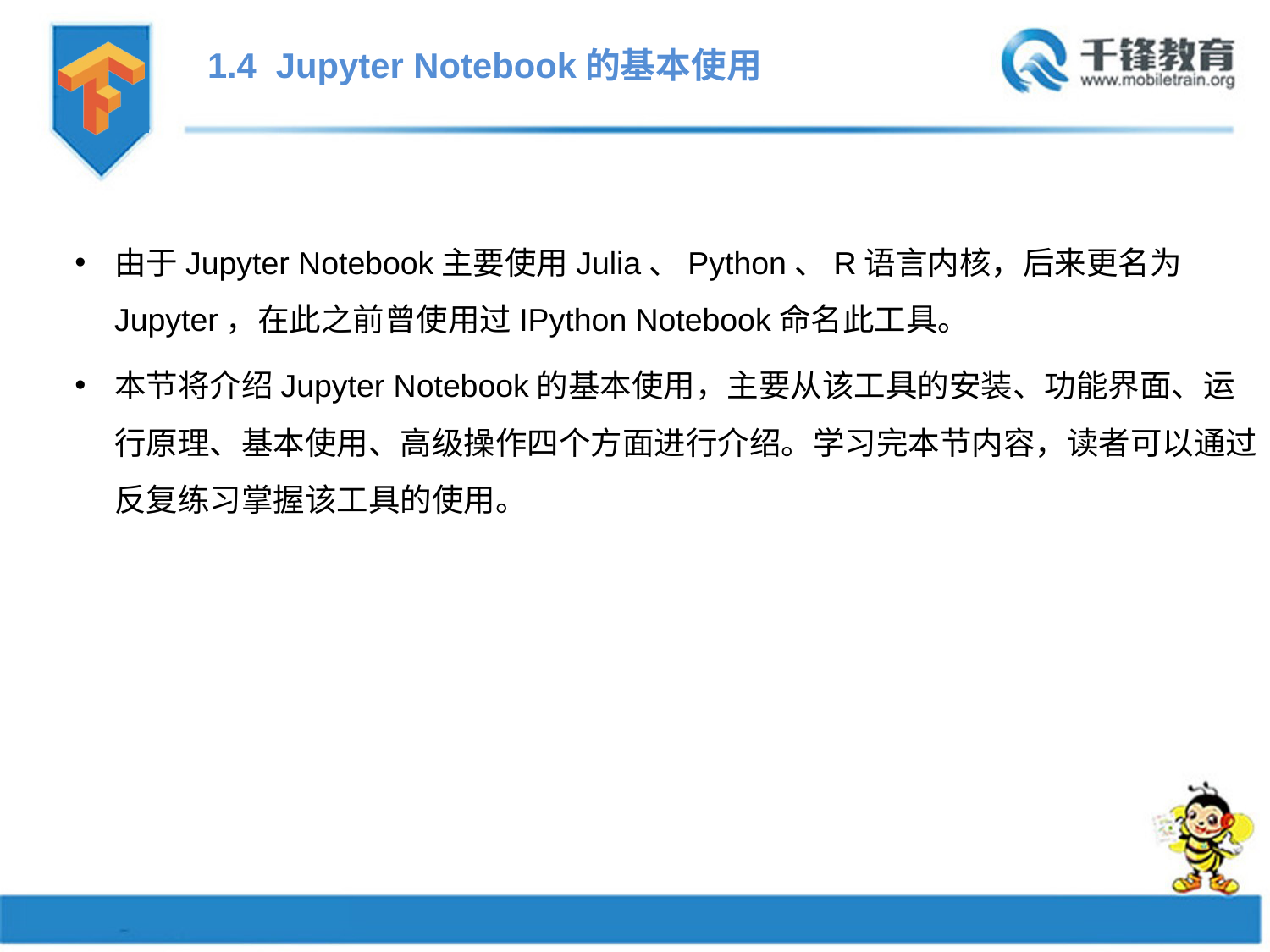

1.4  Jupyter Notebook的基本使用
由于Jupyter Notebook主要使用Julia、Python、R语言内核，后来更名为Jupyter，在此之前曾使用过IPython Notebook命名此工具。
本节将介绍Jupyter Notebook的基本使用，主要从该工具的安装、功能界面、运行原理、基本使用、高级操作四个方面进行介绍。学习完本节内容，读者可以通过反复练习掌握该工具的使用。